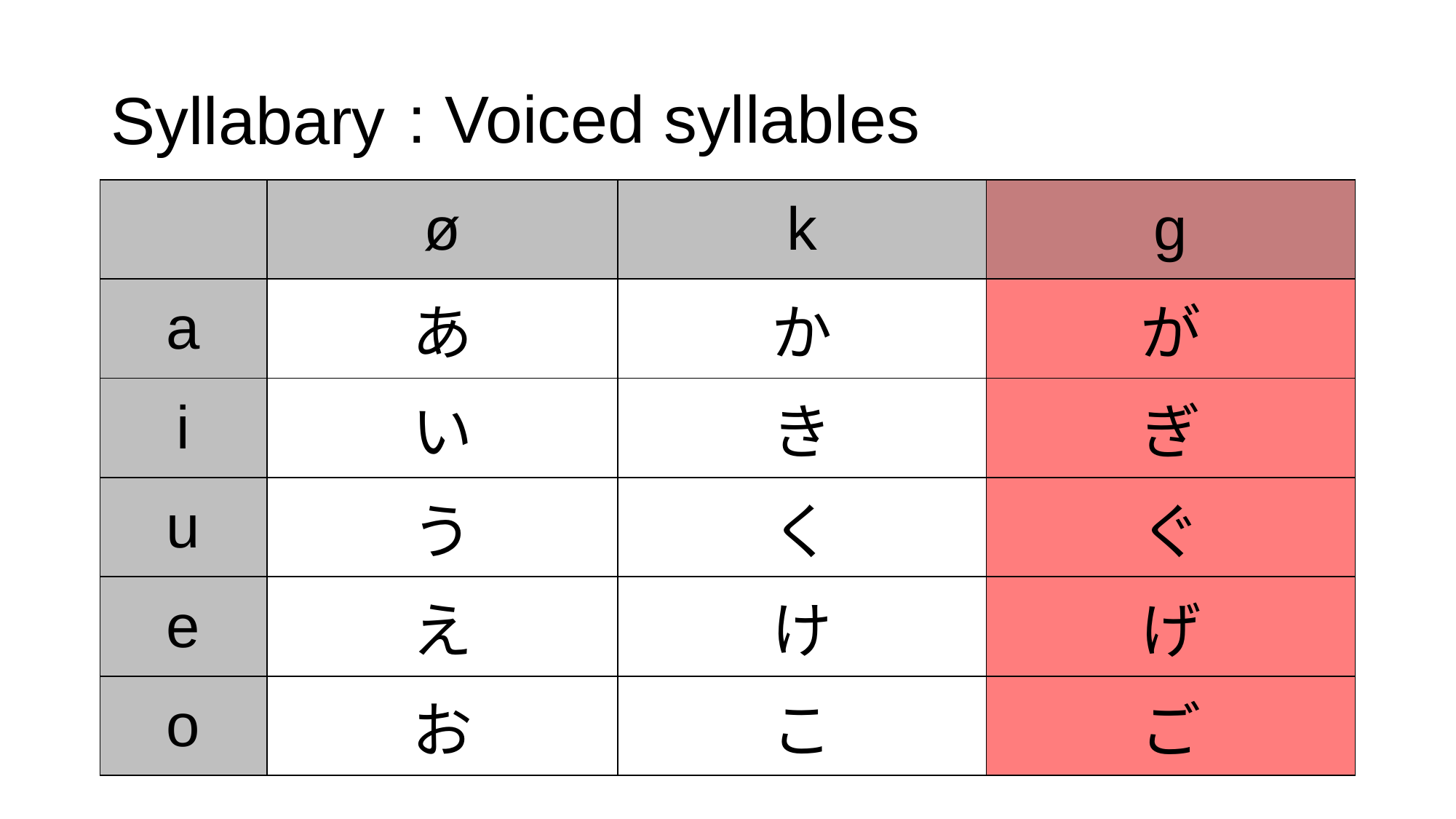

# Syllabary
 : Voiced syllables
|  | ø | k | g |
| --- | --- | --- | --- |
| a | あ | か | が |
| i | い | き | ぎ |
| u | う | く | ぐ |
| e | え | け | げ |
| o | お | こ | ご |
Ideograms
Words
Grammar
Reading